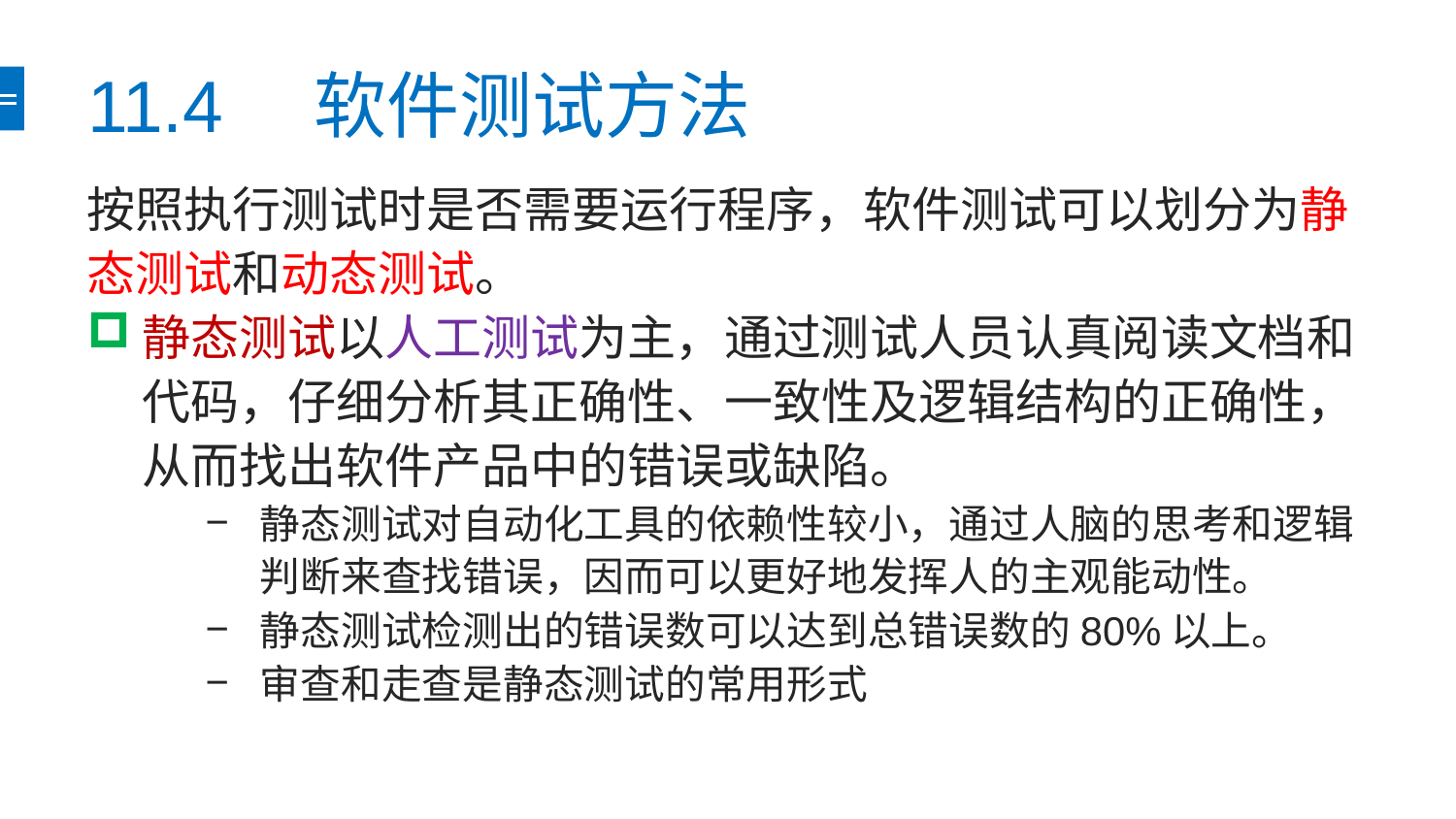

# 11.4　软件测试方法
按照执行测试时是否需要运行程序，软件测试可以划分为静态测试和动态测试。
静态测试以人工测试为主，通过测试人员认真阅读文档和代码，仔细分析其正确性、一致性及逻辑结构的正确性，从而找出软件产品中的错误或缺陷。
静态测试对自动化工具的依赖性较小，通过人脑的思考和逻辑判断来查找错误，因而可以更好地发挥人的主观能动性。
静态测试检测出的错误数可以达到总错误数的80%以上。
审查和走查是静态测试的常用形式